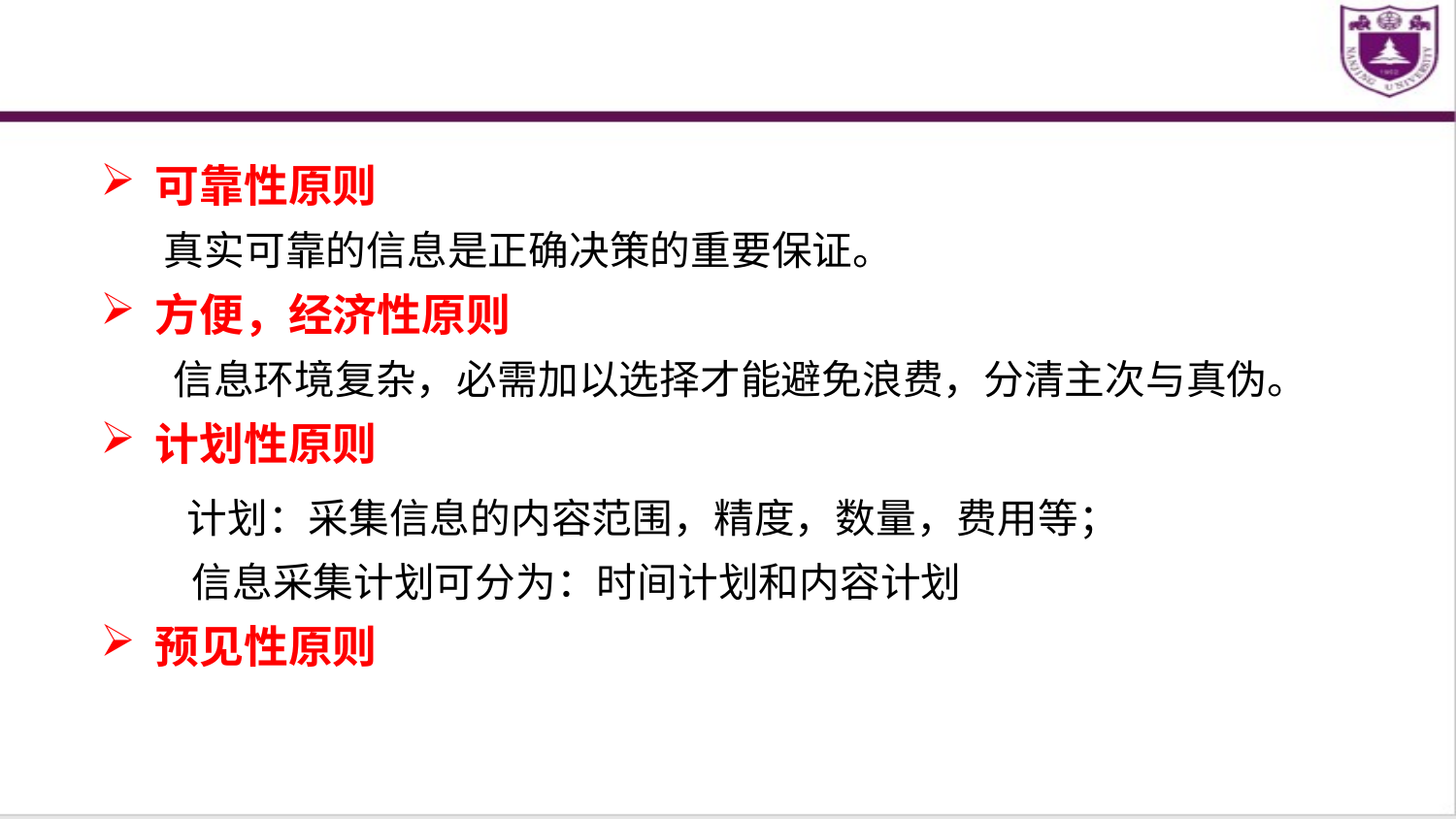

可靠性原则
      真实可靠的信息是正确决策的重要保证。
方便，经济性原则
信息环境复杂，必需加以选择才能避免浪费，分清主次与真伪。
计划性原则
 计划：采集信息的内容范围，精度，数量，费用等；
  信息采集计划可分为：时间计划和内容计划
预见性原则